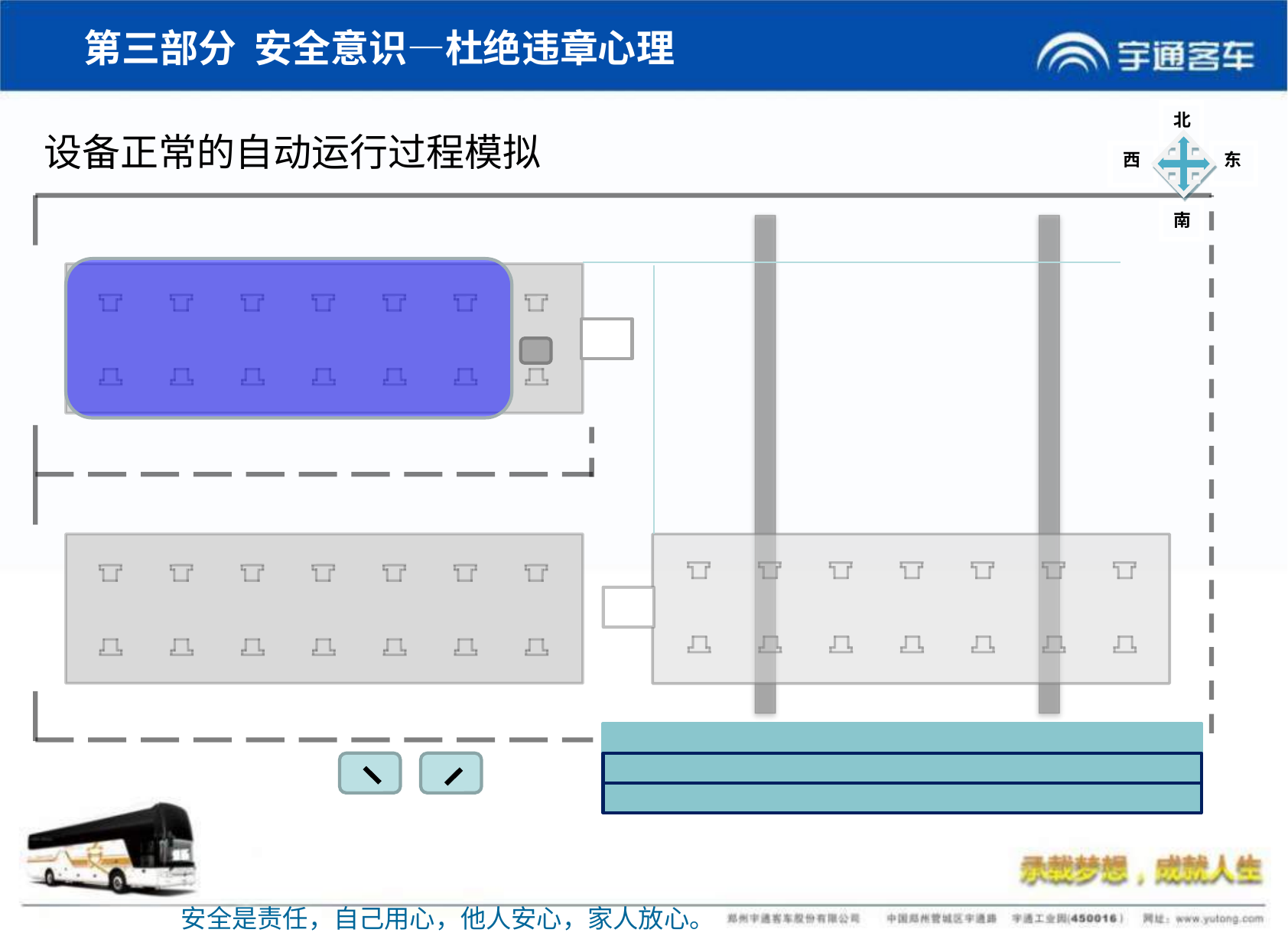

# 第三部分  安全意识—杜绝违章心理
北
设备正常的自动运行过程模拟

西
东
南